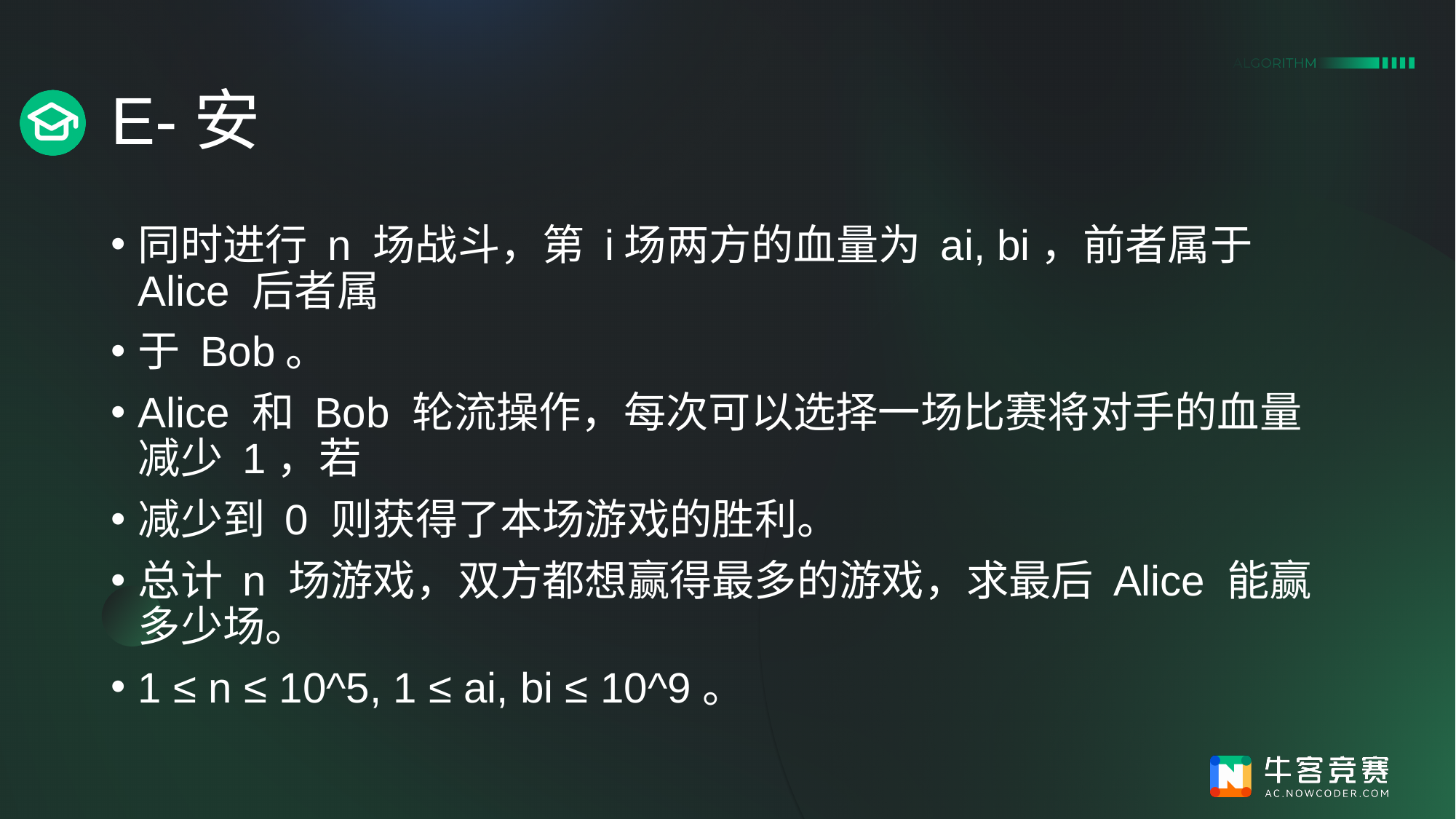

# E-安
同时进行 n 场战斗，第 i场两方的血量为 ai, bi，前者属于 Alice 后者属
于 Bob。
Alice 和 Bob 轮流操作，每次可以选择一场比赛将对手的血量减少 1，若
减少到 0 则获得了本场游戏的胜利。
总计 n 场游戏，双方都想赢得最多的游戏，求最后 Alice 能赢多少场。
1 ≤ n ≤ 10^5, 1 ≤ ai, bi ≤ 10^9。